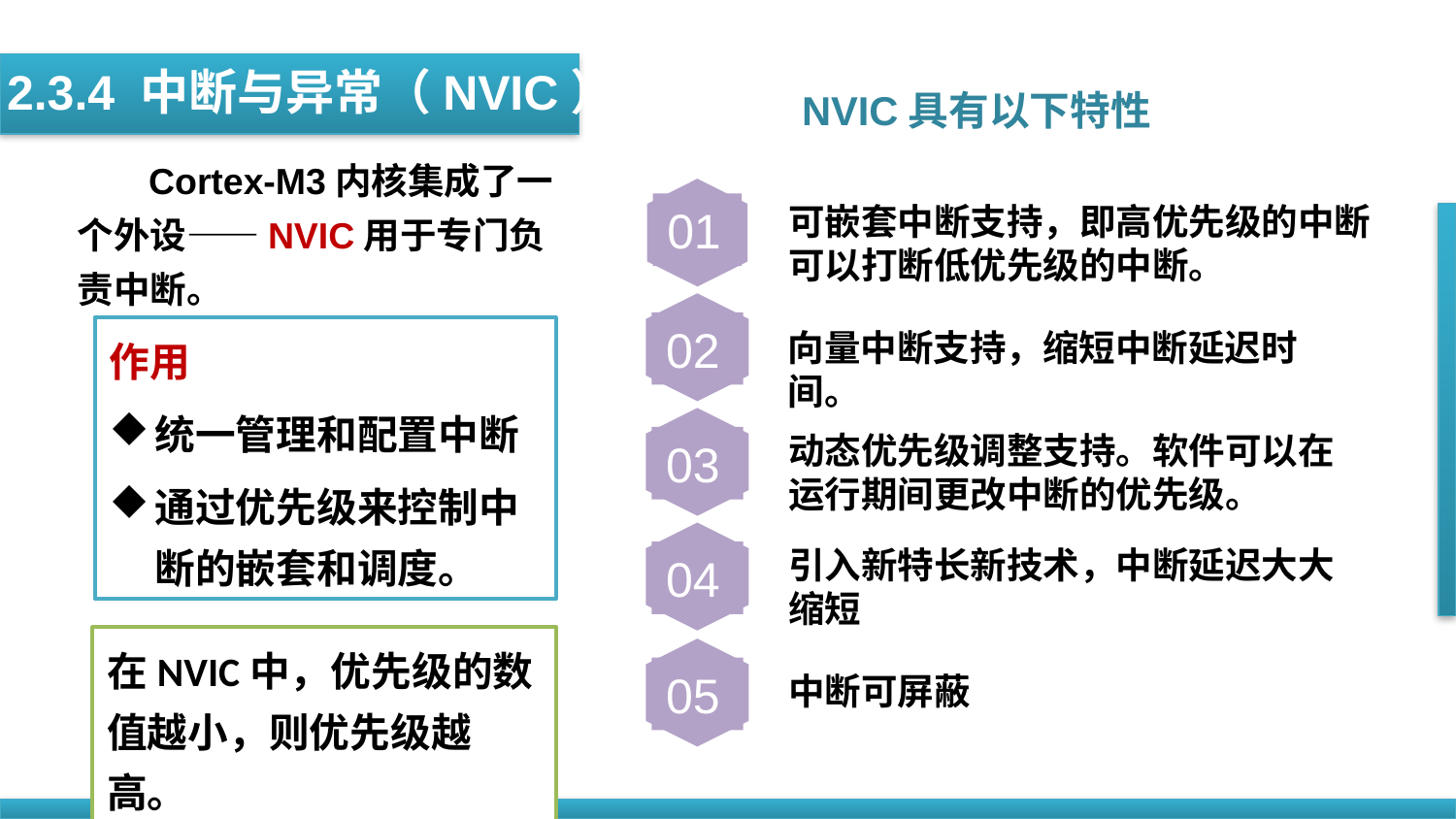

2.3.4 中断与异常（NVIC）
NVIC具有以下特性
       Cortex-M3内核集成了一个外设——NVIC用于专门负责中断。

可嵌套中断支持，即高优先级的中断可以打断低优先级的中断。
01

02
作用
统一管理和配置中断
通过优先级来控制中断的嵌套和调度。
向量中断支持，缩短中断延迟时间。

动态优先级调整支持。软件可以在运行期间更改中断的优先级。
03

引入新特长新技术，中断延迟大大缩短
04
在NVIC中，优先级的数值越小，则优先级越高。

05
中断可屏蔽